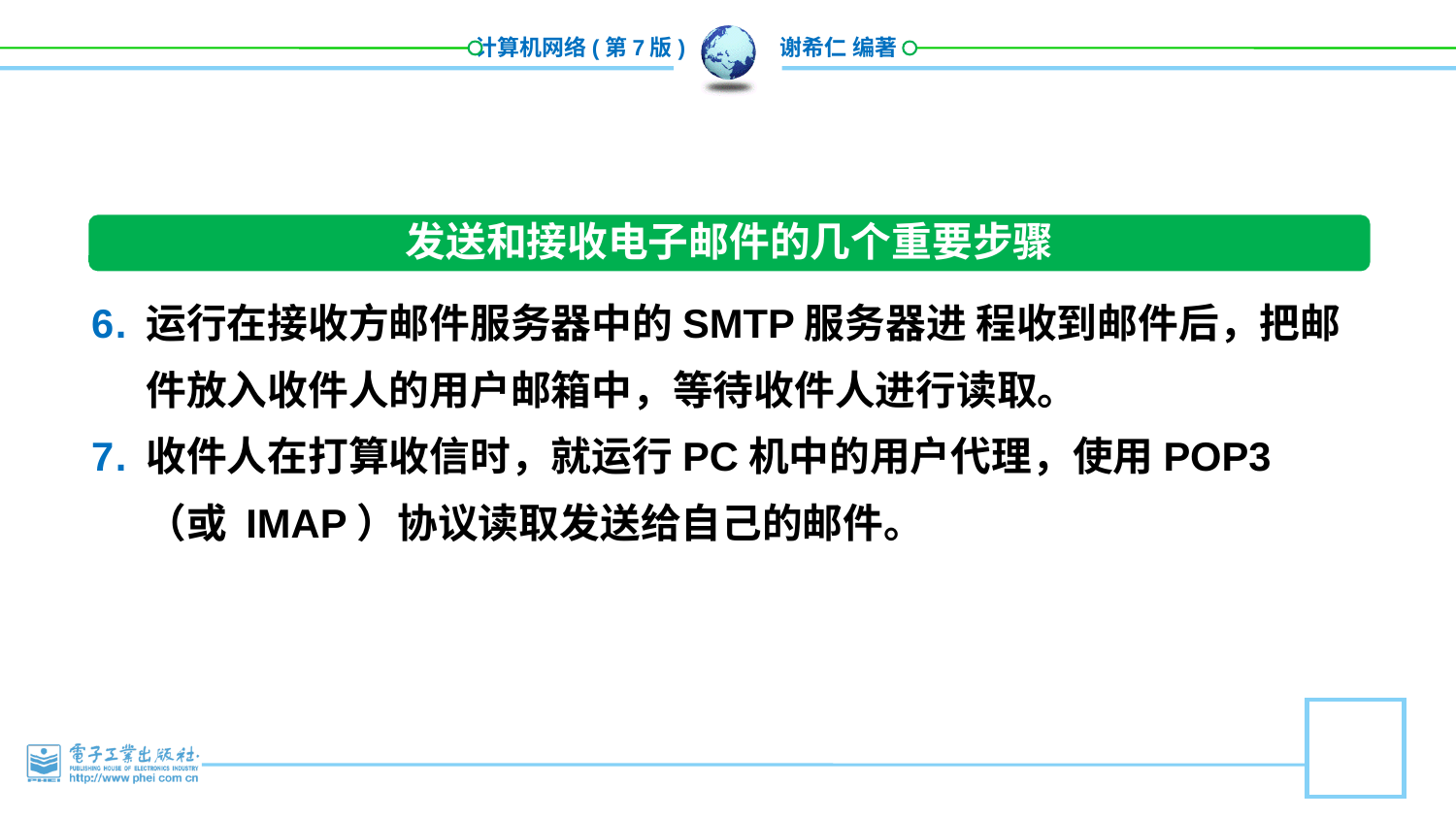

发送和接收电子邮件的几个重要步骤

运行在接收方邮件服务器中的SMTP服务器进 程收到邮件后，把邮件放入收件人的用户邮箱中，等待收件人进行读取。
收件人在打算收信时，就运行PC机中的用户代理，使用POP3（或 IMAP）协议读取发送给自己的邮件。